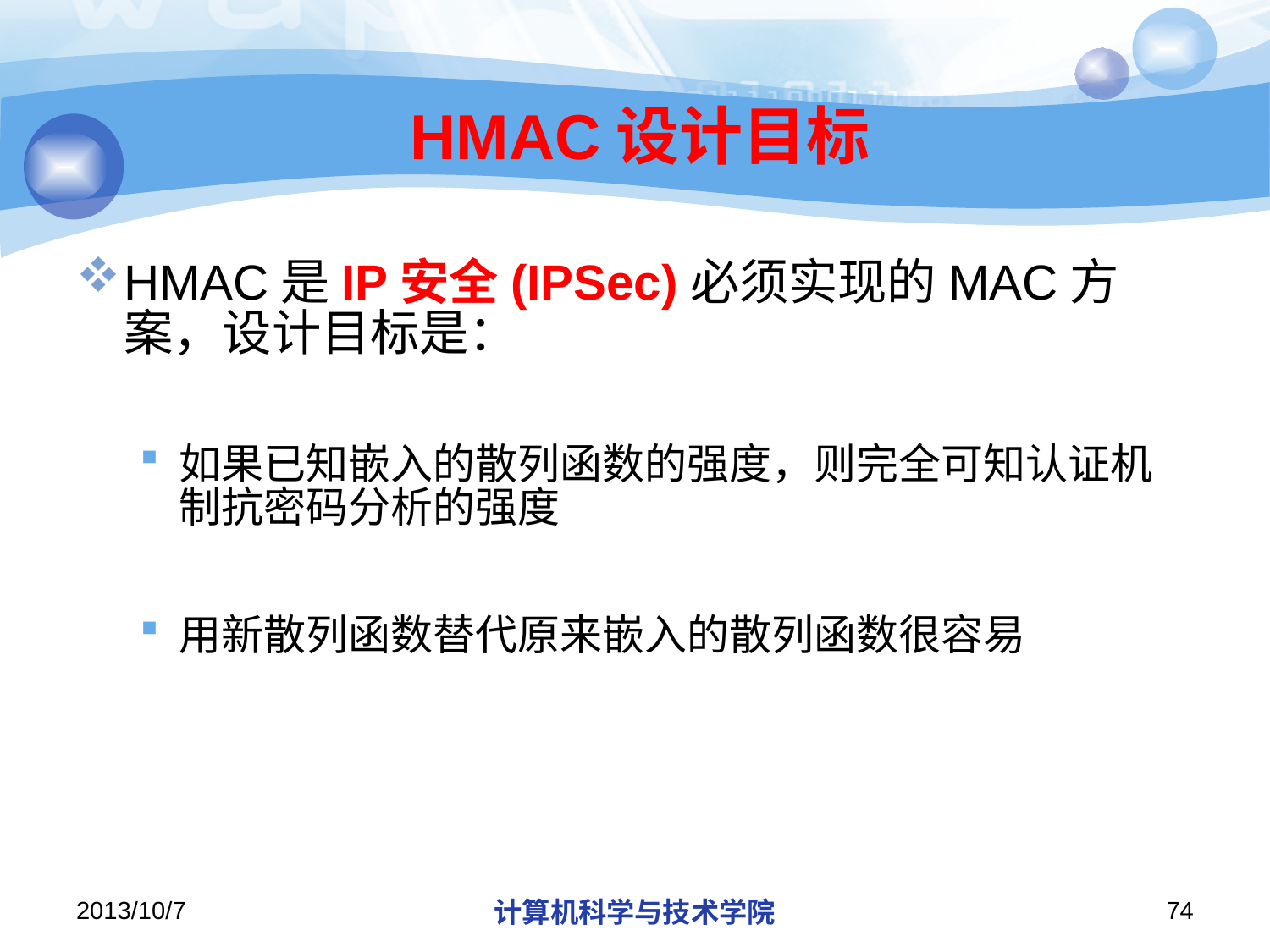

# HMAC设计目标
HMAC是IP安全(IPSec)必须实现的MAC方案，设计目标是：

如果已知嵌入的散列函数的强度，则完全可知认证机制抗密码分析的强度

用新散列函数替代原来嵌入的散列函数很容易
2013/10/7
计算机科学与技术学院
74